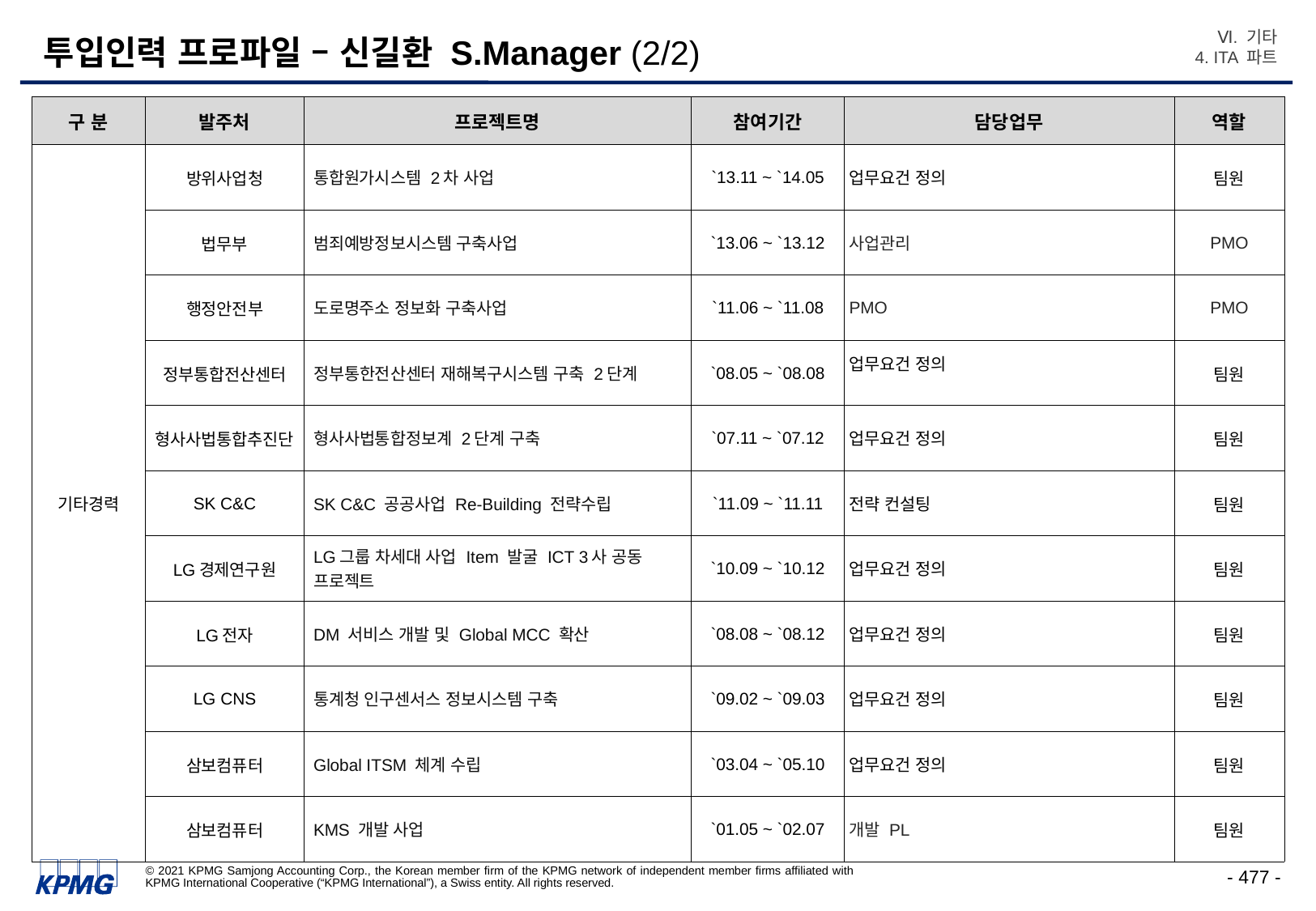

Ⅵ. 기타
4. ITA 파트
# 투입인력 프로파일 – 신길환 S.Manager (2/2)
| 구 분 | 발주처 | 프로젝트명 | 참여기간 | 담당업무 | 역할 |
| --- | --- | --- | --- | --- | --- |
| 기타경력 | 방위사업청 | 통합원가시스템 2차 사업 | `13.11 ~ `14.05 | 업무요건 정의 | 팀원 |
|  | 법무부 | 범죄예방정보시스템 구축사업 | `13.06 ~ `13.12 | 사업관리 | PMO |
|  | 행정안전부 | 도로명주소 정보화 구축사업 | `11.06 ~ `11.08 | PMO | PMO |
|  | 정부통합전산센터 | 정부통한전산센터 재해복구시스템 구축 2단계 | `08.05 ~ `08.08 | 업무요건 정의 | 팀원 |
|  | 형사사법통합추진단 | 형사사법통합정보계 2단계 구축 | `07.11 ~ `07.12 | 업무요건 정의 | 팀원 |
|  | SK C&C | SK C&C 공공사업 Re-Building 전략수립 | `11.09 ~ `11.11 | 전략 컨설팅 | 팀원 |
|  | LG경제연구원 | LG그룹 차세대 사업 Item 발굴 ICT 3사 공동 프로젝트 | `10.09 ~ `10.12 | 업무요건 정의 | 팀원 |
|  | LG전자 | DM 서비스 개발 및 Global MCC 확산 | `08.08 ~ `08.12 | 업무요건 정의 | 팀원 |
|  | LG CNS | 통계청 인구센서스 정보시스템 구축 | `09.02 ~ `09.03 | 업무요건 정의 | 팀원 |
|  | 삼보컴퓨터 | Global ITSM 체계 수립 | `03.04 ~ `05.10 | 업무요건 정의 | 팀원 |
|  | 삼보컴퓨터 | KMS 개발 사업 | `01.05 ~ `02.07 | 개발 PL | 팀원 |